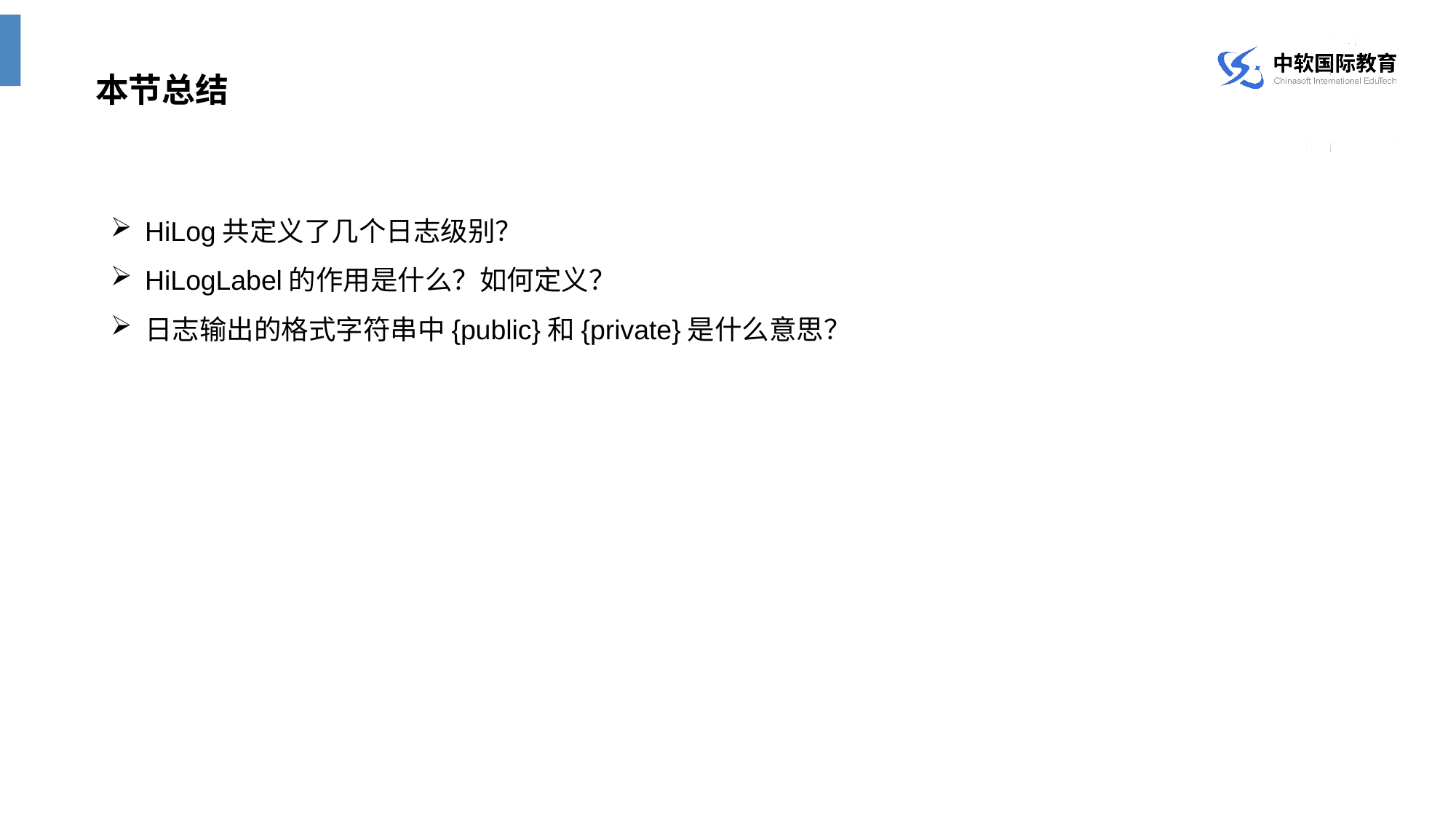

本节总结
HiLog共定义了几个日志级别？
HiLogLabel的作用是什么？如何定义？
日志输出的格式字符串中{public}和{private}是什么意思？